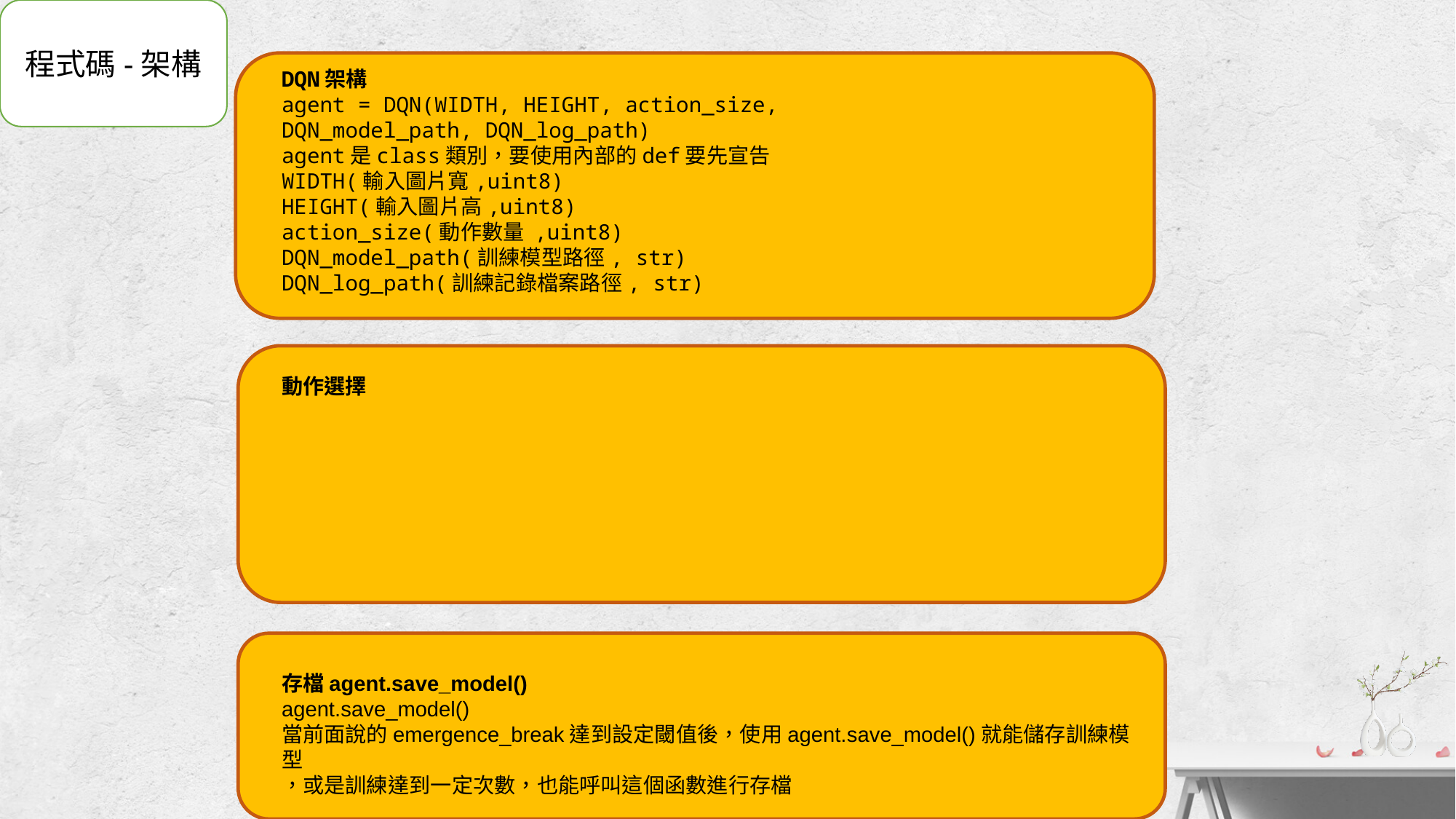

程式碼-架構

DQN架構
agent = DQN(WIDTH, HEIGHT, action_size, DQN_model_path, DQN_log_path)
agent是class類別，要使用內部的def要先宣告
WIDTH(輸入圖片寬,uint8)
HEIGHT(輸入圖片高,uint8)
action_size(動作數量 ,uint8)
DQN_model_path(訓練模型路徑, str)
DQN_log_path(訓練記錄檔案路徑, str)

動作選擇                                                                                                                                                                                                                                                                                                                                                                                                                                                                                                                                                                                                                                                                                                                                                                                                                                                                                                                                                                                                                                                                                                                                                                                                                                                                                                                                                                                                                                                                                                                                                                                                                                                                                                                                                                                                                                                                                                                                                                                                                                                                                                                                                                                                                                                                                                                                                                                                                                                                                                                                                                                                                                                                                                                                                                                                                                                                                                                                                                                                                                                                                                                                                                                                                                                                                                                                                                                                                                                                                                                                                                                                                                                                                                                                                                                                                                                                                                                                                                                                                                                                                                                                                                                                                                                   agent.Choose_Action(station)/ take_action(action)
screen_gray = cv2.cvtColor(grab_screen(window_size),cv2.COLOR_BGR2GRAY)
station = cv2.resize(screen_gray,(WIDTH,HEIGHT))
station = np.array(station).reshape(-1,HEIGHT,WIDTH,1)[0]
action = agent.Choose_Action(station)
take_action(action)
將輸入螢幕圖像重新塑形後輸入進這個函數裡，就會自動計算出要使用哪個動作，而take_actio

存檔agent.save_model()
agent.save_model()
當前面說的emergence_break達到設定閾值後，使用agent.save_model()就能儲存訓練模型
，或是訓練達到一定次數，也能呼叫這個函數進行存檔